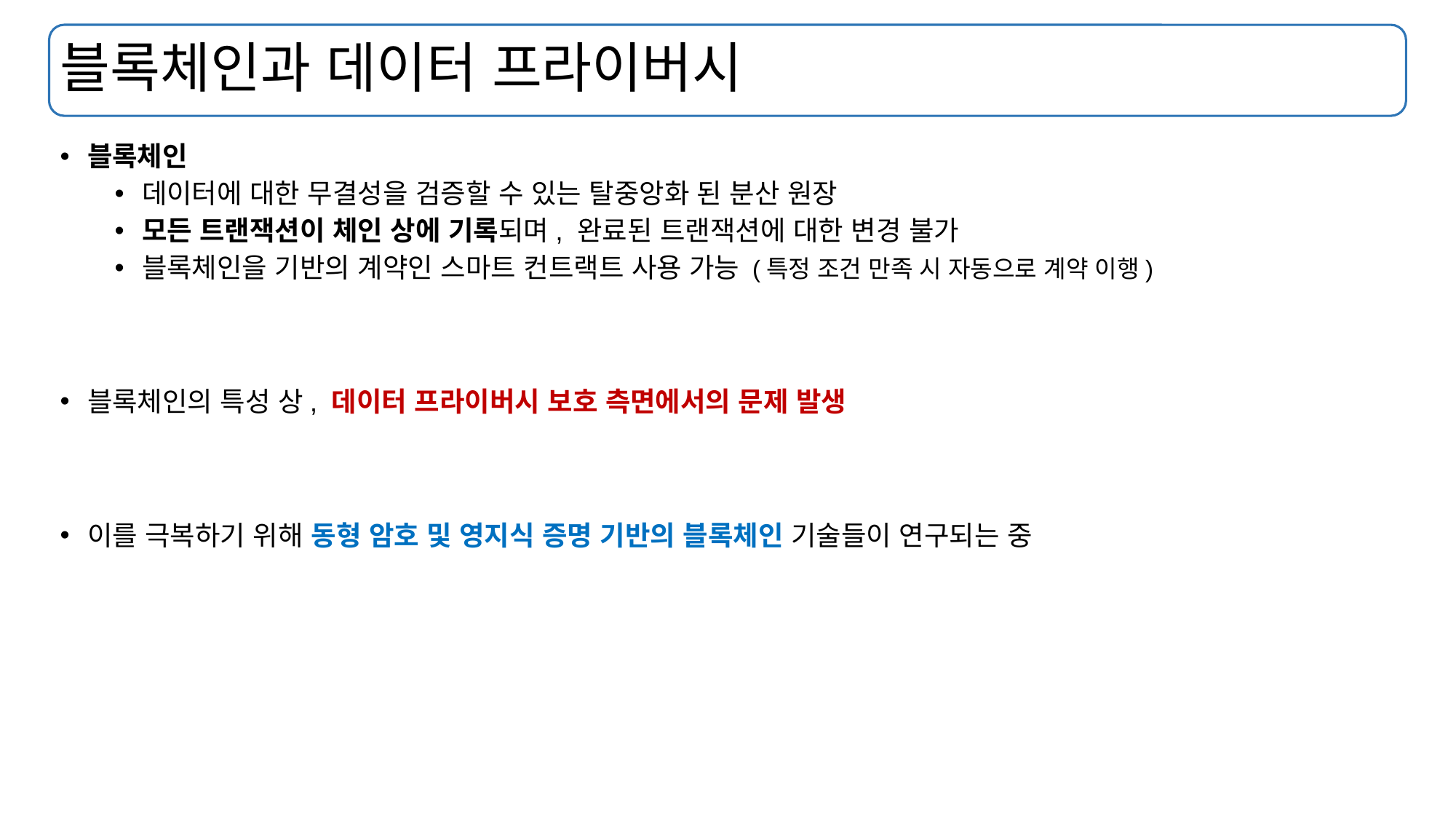

# 블록체인과 데이터 프라이버시
블록체인
데이터에 대한 무결성을 검증할 수 있는 탈중앙화 된 분산 원장
모든 트랜잭션이 체인 상에 기록되며, 완료된 트랜잭션에 대한 변경 불가
블록체인을 기반의 계약인 스마트 컨트랙트 사용 가능 (특정 조건 만족 시 자동으로 계약 이행)

블록체인의 특성 상, 데이터 프라이버시 보호 측면에서의 문제 발생

이를 극복하기 위해 동형 암호 및 영지식 증명 기반의 블록체인 기술들이 연구되는 중